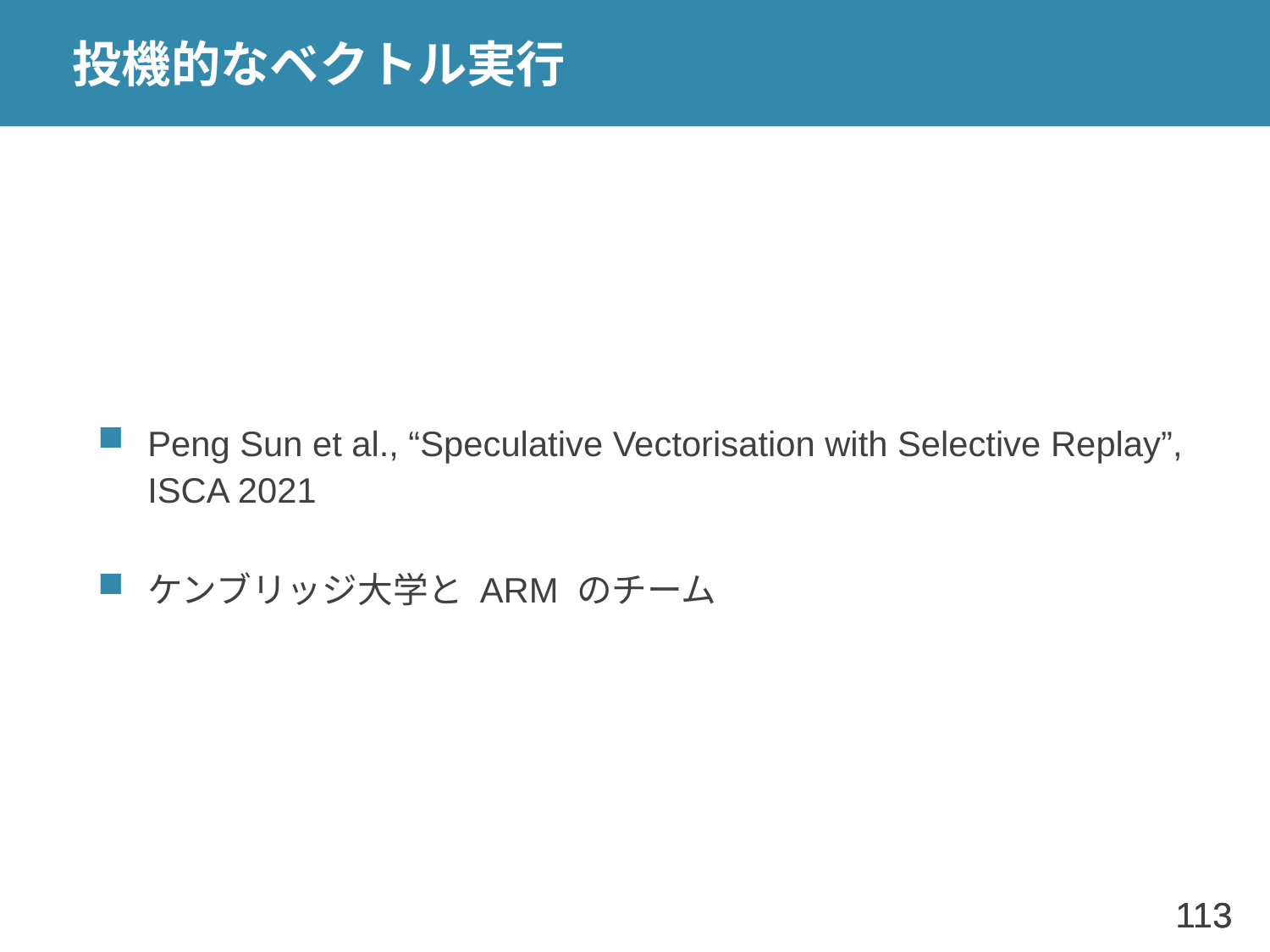

# 投機的なベクトル実行
Peng Sun et al., “Speculative Vectorisation with Selective Replay”, ISCA 2021
ケンブリッジ大学と ARM のチーム